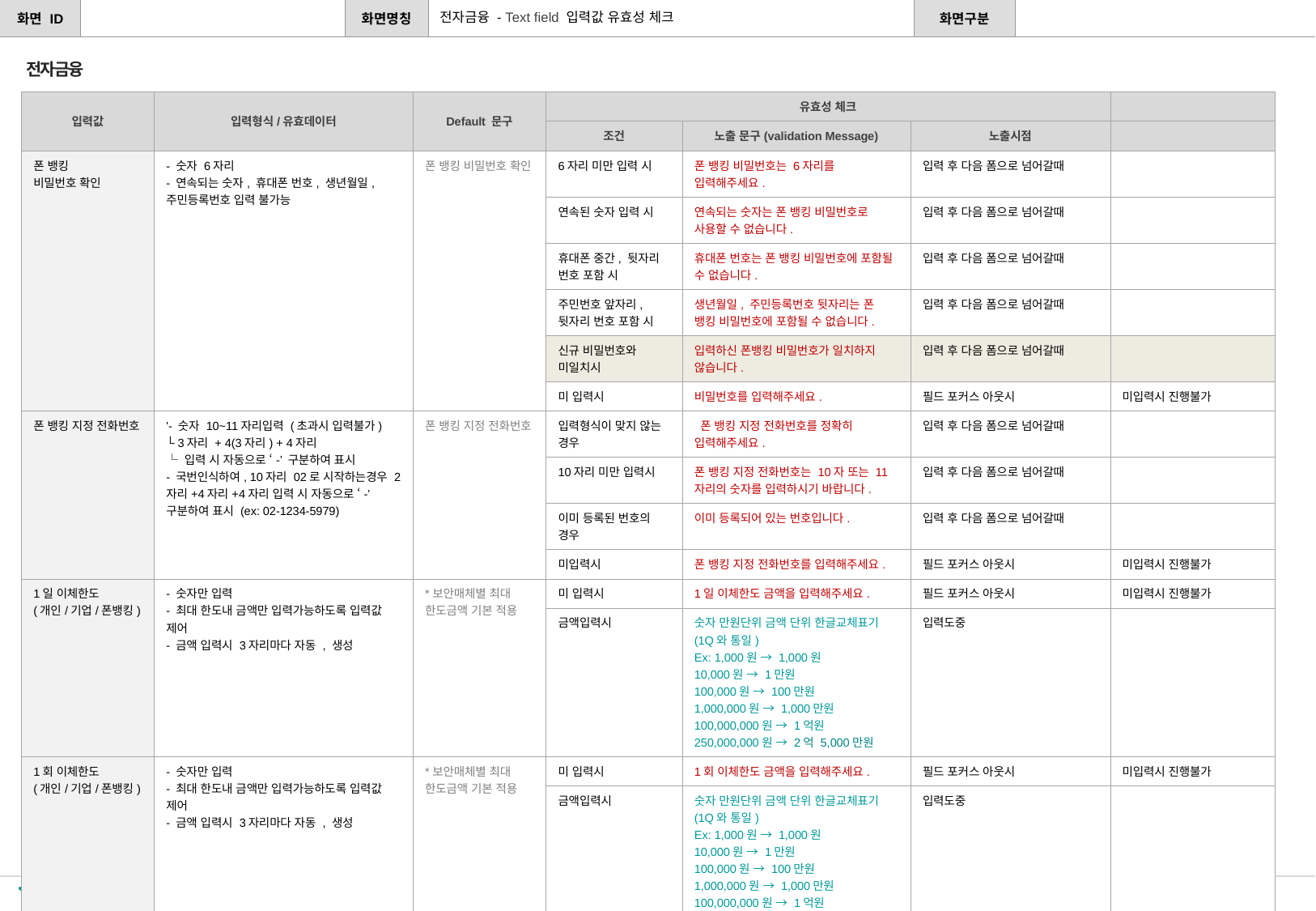

전자금융 - Text field 입력값 유효성 체크
전자금융
| 입력값 | 입력형식/유효데이터 | Default 문구 | 유효성 체크 |  |  |  |
| --- | --- | --- | --- | --- | --- | --- |
|  |  |  | 조건 | 노출 문구(validation Message) | 노출시점 |  |
| 폰 뱅킹 비밀번호 확인 | - 숫자 6자리 - 연속되는 숫자, 휴대폰 번호, 생년월일, 주민등록번호 입력 불가능 | 폰 뱅킹 비밀번호 확인 | 6자리 미만 입력 시 | 폰 뱅킹 비밀번호는 6자리를 입력해주세요. | 입력 후 다음 폼으로 넘어갈때 |  |
|  |  |  | 연속된 숫자 입력 시 | 연속되는 숫자는 폰 뱅킹 비밀번호로 사용할 수 없습니다. | 입력 후 다음 폼으로 넘어갈때 |  |
|  |  |  | 휴대폰 중간, 뒷자리 번호 포함 시 | 휴대폰 번호는 폰 뱅킹 비밀번호에 포함될 수 없습니다. | 입력 후 다음 폼으로 넘어갈때 |  |
|  |  |  | 주민번호 앞자리, 뒷자리 번호 포함 시 | 생년월일, 주민등록번호 뒷자리는 폰 뱅킹 비밀번호에 포함될 수 없습니다. | 입력 후 다음 폼으로 넘어갈때 |  |
|  |  |  | 신규 비밀번호와 미일치시 | 입력하신 폰뱅킹 비밀번호가 일치하지 않습니다. | 입력 후 다음 폼으로 넘어갈때 |  |
|  |  |  | 미 입력시 | 비밀번호를 입력해주세요. | 필드 포커스 아웃시 | 미입력시 진행불가 |
| 폰 뱅킹 지정 전화번호 | '- 숫자 10~11자리입력 (초과시 입력불가) └ 3자리 + 4(3자리) + 4자리 └ 입력 시 자동으로 ‘-’ 구분하여 표시 - 국번인식하여, 10자리 02로 시작하는경우 2자리+4자리+4자리 입력 시 자동으로 ‘-’ 구분하여 표시 (ex: 02-1234-5979) | 폰 뱅킹 지정 전화번호 | 입력형식이 맞지 않는 경우 | 폰 뱅킹 지정 전화번호를 정확히 입력해주세요. | 입력 후 다음 폼으로 넘어갈때 |  |
|  |  |  | 10자리 미만 입력시 | 폰 뱅킹 지정 전화번호는 10자 또는 11자리의 숫자를 입력하시기 바랍니다. | 입력 후 다음 폼으로 넘어갈때 |  |
|  |  |  | 이미 등록된 번호의 경우 | 이미 등록되어 있는 번호입니다. | 입력 후 다음 폼으로 넘어갈때 |  |
|  |  |  | 미입력시 | 폰 뱅킹 지정 전화번호를 입력해주세요. | 필드 포커스 아웃시 | 미입력시 진행불가 |
| 1일 이체한도 (개인/기업/폰뱅킹) | - 숫자만 입력 - 최대 한도내 금액만 입력가능하도록 입력값 제어 - 금액 입력시 3자리마다 자동 , 생성 | \*보안매체별 최대 한도금액 기본 적용 | 미 입력시 | 1일 이체한도 금액을 입력해주세요. | 필드 포커스 아웃시 | 미입력시 진행불가 |
|  |  |  | 금액입력시 | 숫자 만원단위 금액 단위 한글교체표기 (1Q와 통일) Ex: 1,000원 → 1,000원 10,000원 → 1만원 100,000원 → 100만원 1,000,000원 → 1,000만원 100,000,000원 → 1억원 250,000,000원 → 2억 5,000만원 | 입력도중 |  |
| 1회 이체한도 (개인/기업/폰뱅킹) | - 숫자만 입력 - 최대 한도내 금액만 입력가능하도록 입력값 제어 - 금액 입력시 3자리마다 자동 , 생성 | \*보안매체별 최대 한도금액 기본 적용 | 미 입력시 | 1회 이체한도 금액을 입력해주세요. | 필드 포커스 아웃시 | 미입력시 진행불가 |
|  |  |  | 금액입력시 | 숫자 만원단위 금액 단위 한글교체표기 (1Q와 통일) Ex: 1,000원 → 1,000원 10,000원 → 1만원 100,000원 → 100만원 1,000,000원 → 1,000만원 100,000,000원 → 1억원 250,000,000원 → 2억 5,000만원 | 입력도중 |  |